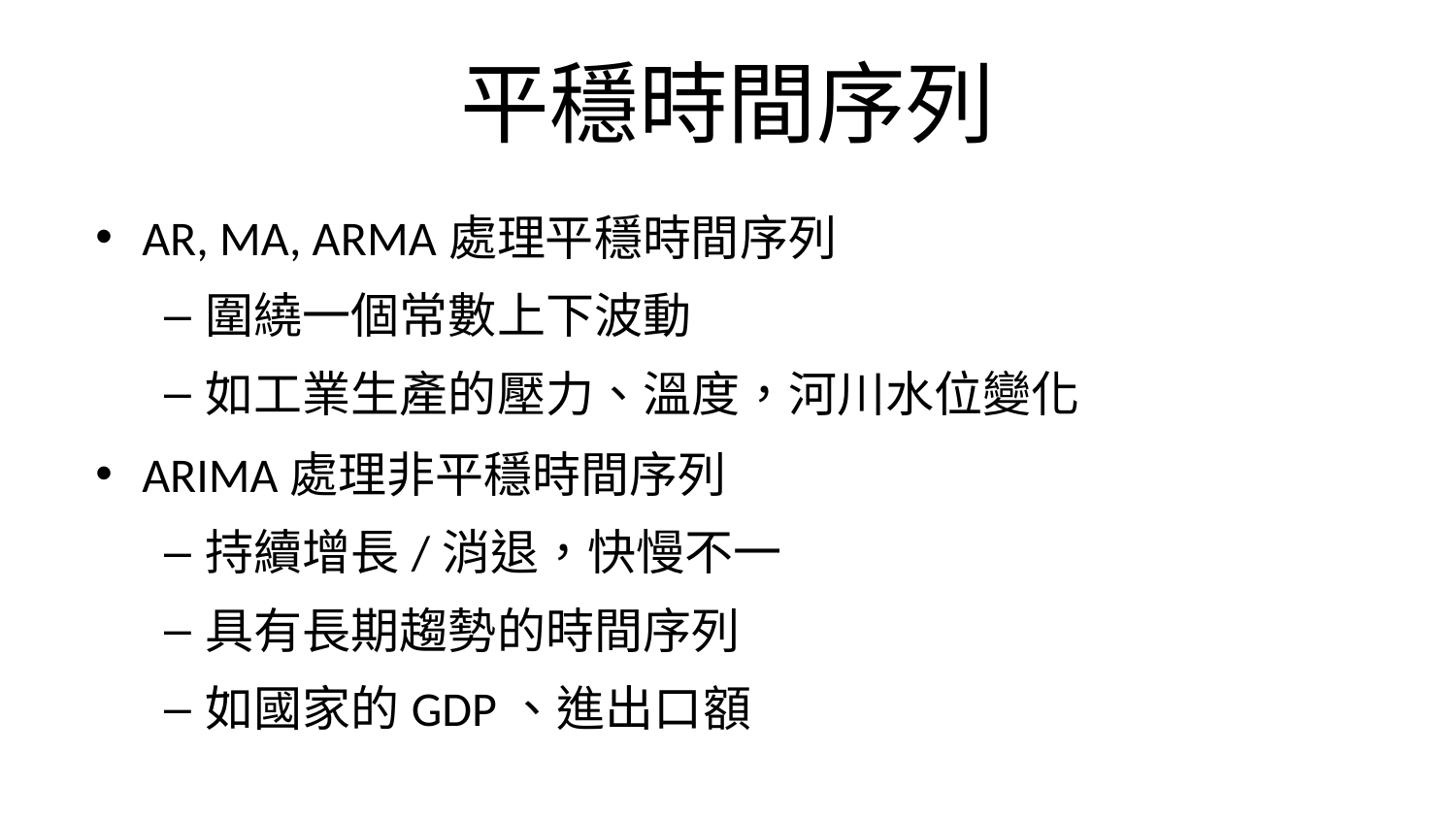

# 平穩時間序列
AR, MA, ARMA處理平穩時間序列
圍繞一個常數上下波動
如工業生產的壓力、溫度，河川水位變化
ARIMA處理非平穩時間序列
持續增長/消退，快慢不一
具有長期趨勢的時間序列
如國家的GDP、進出口額